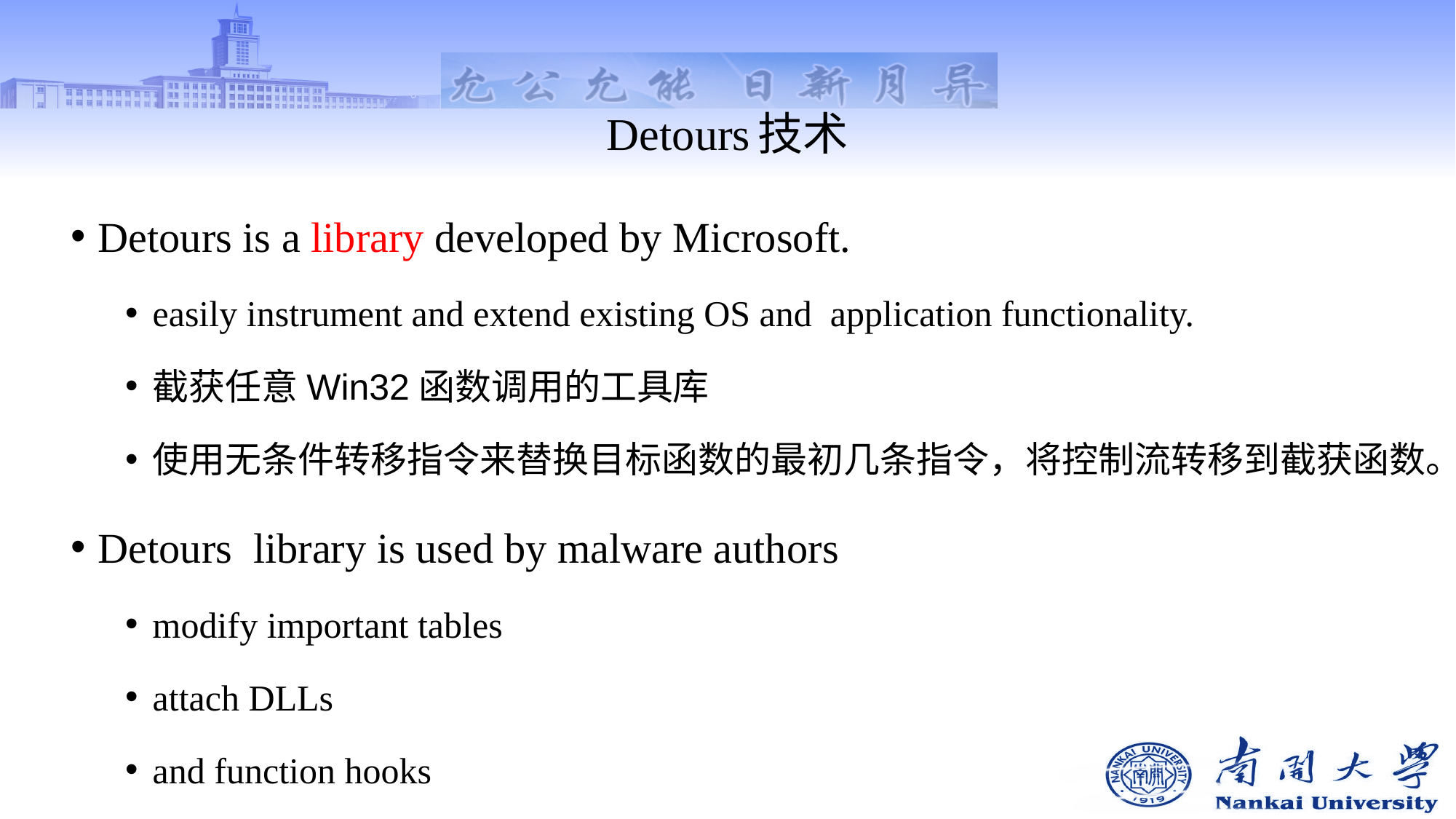

# Detours技术
Detours is a library developed by Microsoft.
easily instrument and extend existing OS and  application functionality.
截获任意Win32函数调用的工具库
使用无条件转移指令来替换目标函数的最初几条指令，将控制流转移到截获函数。
Detours  library is used by malware authors
modify important tables
attach DLLs
and function hooks